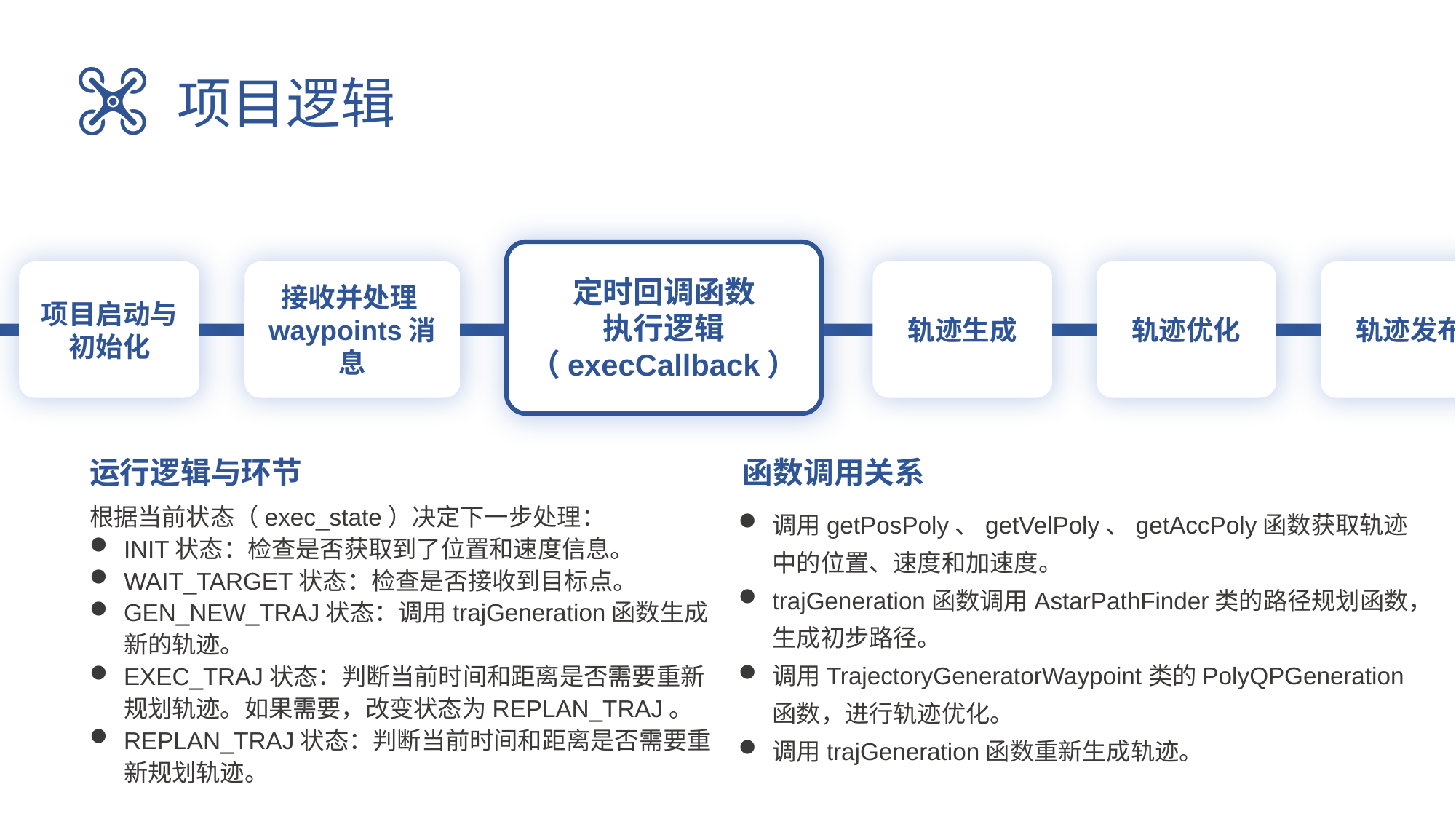

项目逻辑
定时回调函数
执行逻辑
（execCallback）
项目启动与初始化
接收并处理waypoints消息
轨迹生成
轨迹优化
轨迹发布

运行逻辑与环节
函数调用关系
根据当前状态（exec_state）决定下一步处理：
INIT状态：检查是否获取到了位置和速度信息。
WAIT_TARGET状态：检查是否接收到目标点。
GEN_NEW_TRAJ状态：调用trajGeneration函数生成新的轨迹。
EXEC_TRAJ状态：判断当前时间和距离是否需要重新规划轨迹。如果需要，改变状态为REPLAN_TRAJ。
REPLAN_TRAJ状态：判断当前时间和距离是否需要重新规划轨迹。
调用getPosPoly、getVelPoly、getAccPoly函数获取轨迹中的位置、速度和加速度。
trajGeneration函数调用AstarPathFinder类的路径规划函数，生成初步路径。
调用TrajectoryGeneratorWaypoint类的PolyQPGeneration函数，进行轨迹优化。
调用trajGeneration函数重新生成轨迹。